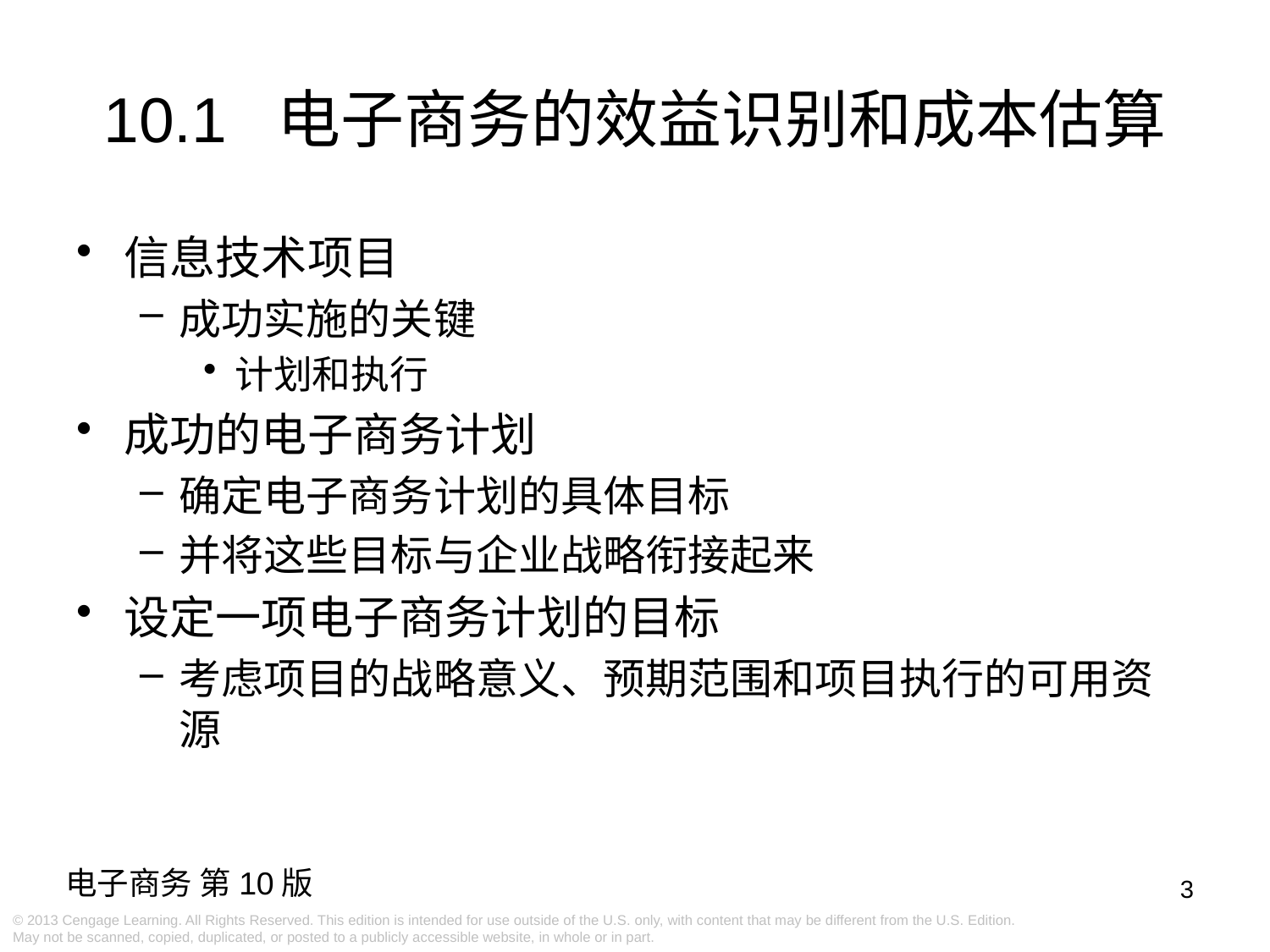

信息技术项目
成功实施的关键
计划和执行
成功的电子商务计划
确定电子商务计划的具体目标
并将这些目标与企业战略衔接起来
设定一项电子商务计划的目标
考虑项目的战略意义、预期范围和项目执行的可用资源
10.1  电子商务的效益识别和成本估算
3